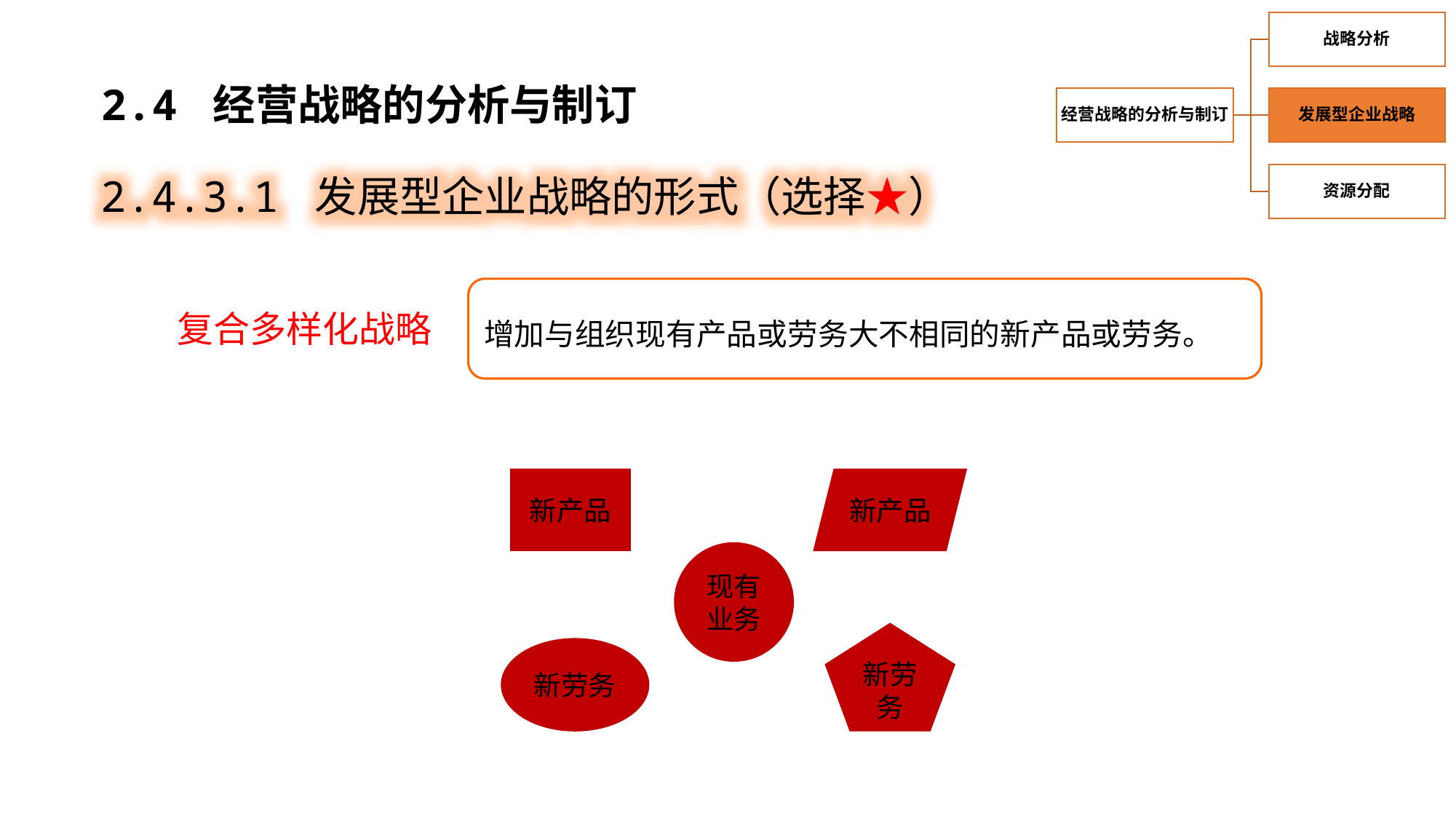

经营战略的分析与制订
战略分析
发展型企业战略
资源分配
2.4 经营战略的分析与制订
2.4.3.1 发展型企业战略的形式（选择★）
增加与组织现有产品或劳务大不相同的新产品或劳务。
复合多样化战略
新产品
新产品
现有业务
新劳务
新劳务